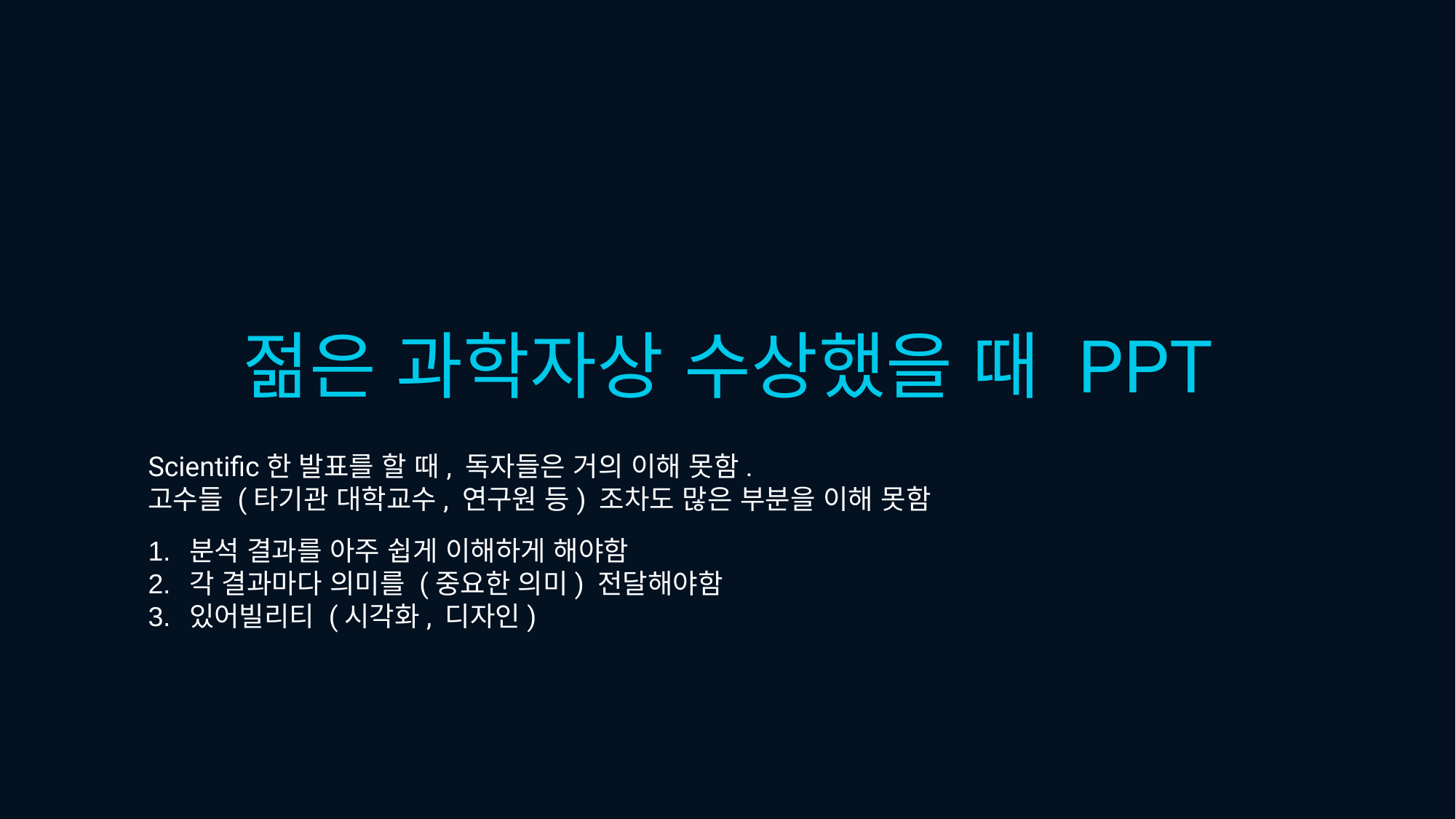

젊은 과학자상 수상했을 때 PPT
Scientific한 발표를 할 때, 독자들은 거의 이해 못함.
고수들 (타기관 대학교수, 연구원 등) 조차도 많은 부분을 이해 못함

분석 결과를 아주 쉽게 이해하게 해야함
각 결과마다 의미를 (중요한 의미) 전달해야함
있어빌리티 (시각화, 디자인)